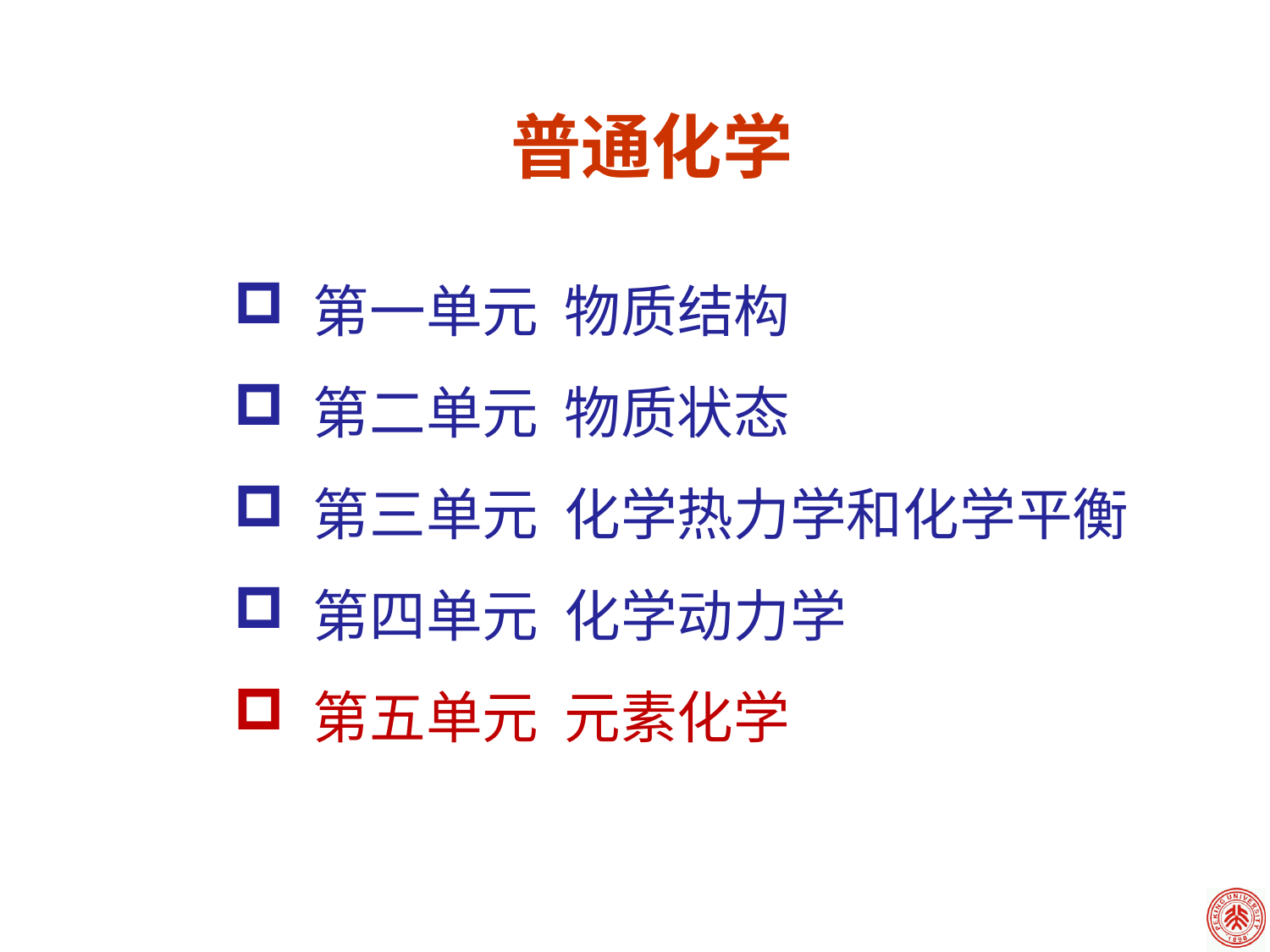

普通化学
 第一单元  物质结构
 第二单元  物质状态
 第三单元  化学热力学和化学平衡
 第四单元  化学动力学
 第五单元  元素化学